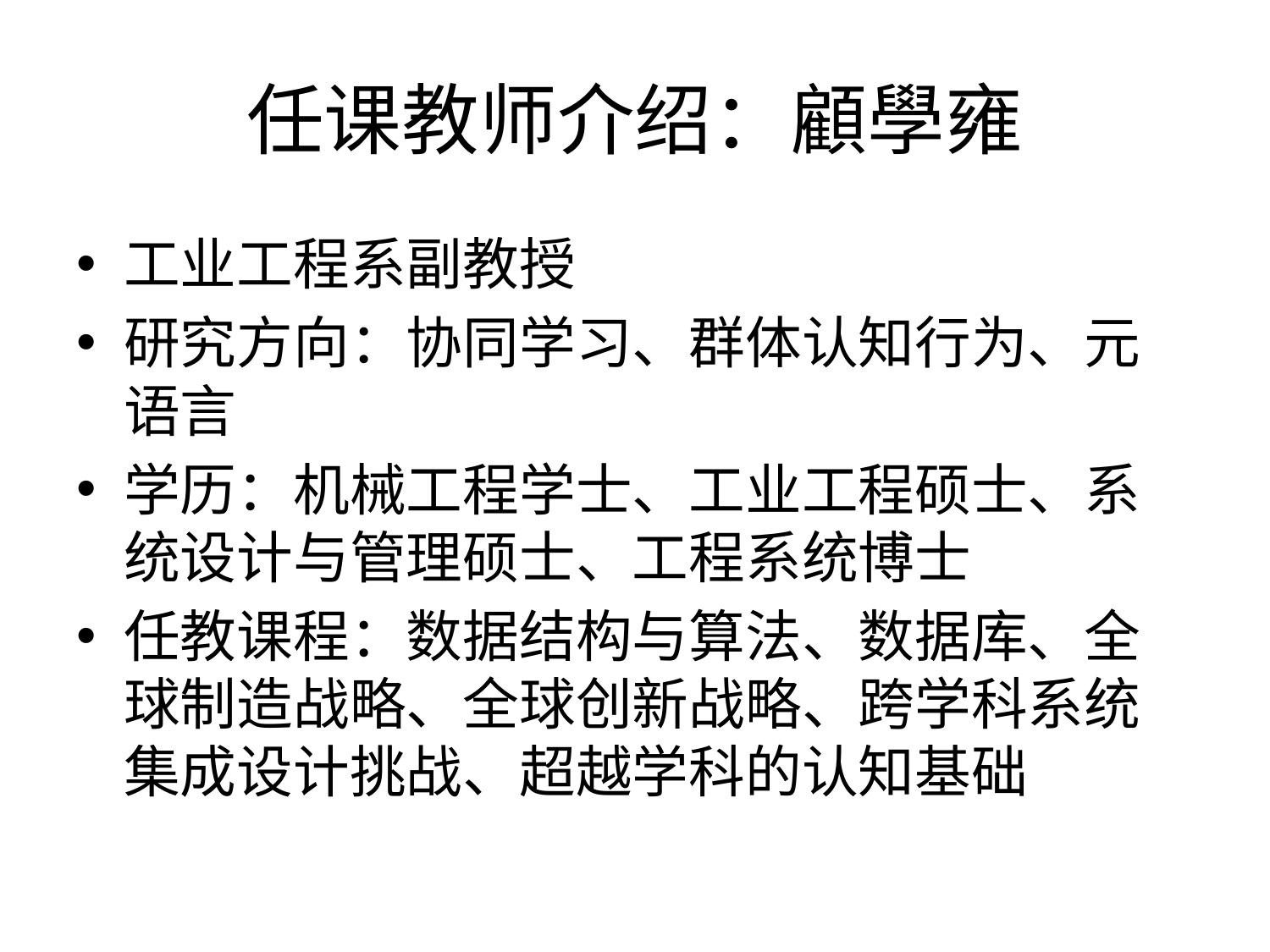

# 任课教师介绍：顧學雍
工业工程系副教授
研究方向：协同学习、群体认知行为、元语言
学历：机械工程学士、工业工程硕士、系统设计与管理硕士、工程系统博士
任教课程：数据结构与算法、数据库、全球制造战略、全球创新战略、跨学科系统集成设计挑战、超越学科的认知基础